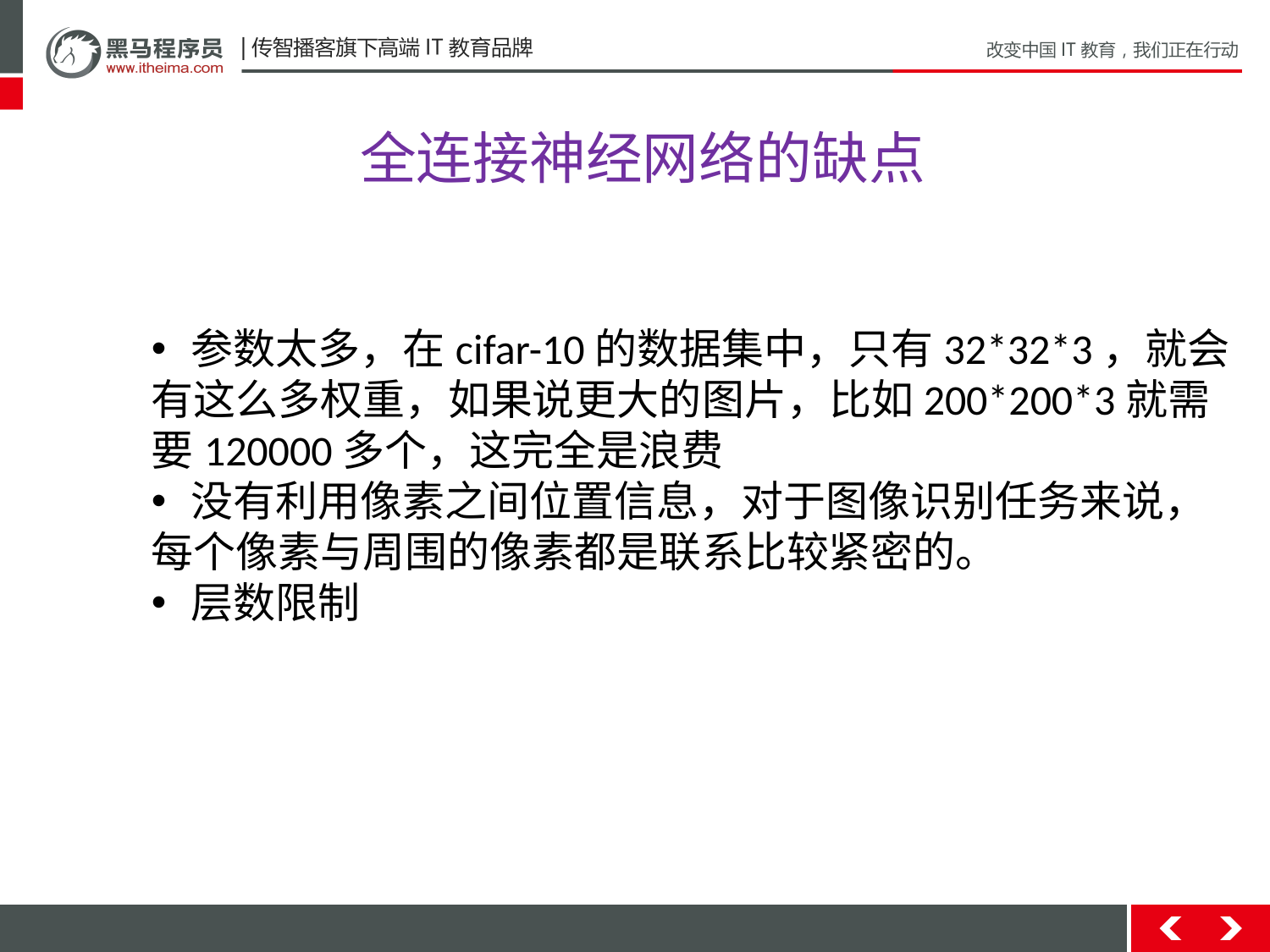

全连接神经网络的缺点
参数太多，在cifar-10的数据集中，只有32*32*3，就会
有这么多权重，如果说更大的图片，比如200*200*3就需
要120000多个，这完全是浪费
没有利用像素之间位置信息，对于图像识别任务来说，
每个像素与周围的像素都是联系比较紧密的。
层数限制